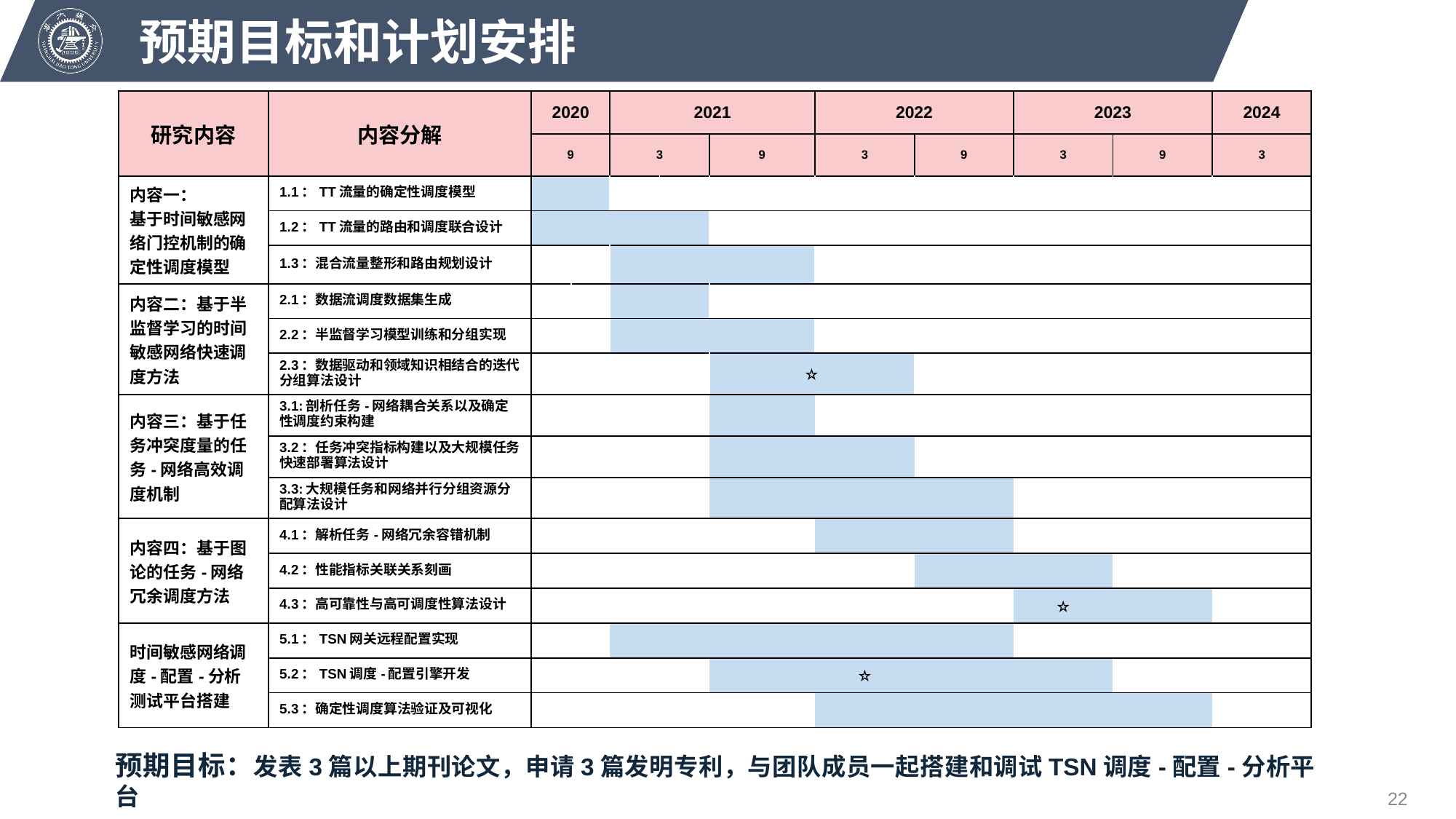

预期目标和计划安排
| 研究内容 | 内容分解 | 2020 |  | 2021 |  |  | 2022 |  | 2023 |  | 2024 |
| --- | --- | --- | --- | --- | --- | --- | --- | --- | --- | --- | --- |
|  |  | 9 |  | 3 |  | 9 | 3 | 9 | 3 | 9 | 3 |
| 内容一： 基于时间敏感网络门控机制的确定性调度模型 | 1.1：TT流量的确定性调度模型 |  |  |  |  |  |  |  |  |  |  |
|  | 1.2：TT流量的路由和调度联合设计 |  |  |  |  |  |  |  |  |  |  |
|  | 1.3：混合流量整形和路由规划设计 |  |  |  |  |  |  |  |  |  |  |
| 内容二：基于半监督学习的时间敏感网络快速调度方法 | 2.1：数据流调度数据集生成 |  |  |  |  |  |  |  |  |  |  |
|  | 2.2：半监督学习模型训练和分组实现 |  |  |  |  |  |  |  |  |  |  |
|  | 2.3：数据驱动和领域知识相结合的迭代分组算法设计 |  |  |  |  | ⭐ |  |  |  |  |  |
| 内容三：基于任务冲突度量的任务-网络高效调度机制 | 3.1:剖析任务-网络耦合关系以及确定性调度约束构建 |  |  |  |  |  |  |  |  |  |  |
|  | 3.2：任务冲突指标构建以及大规模任务快速部署算法设计 |  |  |  |  |  |  |  |  |  |  |
|  | 3.3:大规模任务和网络并行分组资源分配算法设计 |  |  |  |  |  |  |  |  |  |  |
| 内容四：基于图论的任务-网络冗余调度方法 | 4.1：解析任务-网络冗余容错机制 |  |  |  |  |  |  |  |  |  |  |
|  | 4.2：性能指标关联关系刻画 |  |  |  |  |  |  |  |  |  |  |
|  | 4.3：高可靠性与高可调度性算法设计 |  |  |  |  |  |  |  | ⭐ |  |  |
| 时间敏感网络调度-配置-分析测试平台搭建 | 5.1：TSN网关远程配置实现 |  |  |  |  |  |  |  |  |  |  |
|  | 5.2：TSN调度-配置引擎开发 |  |  |  |  |  | ⭐ |  |  |  |  |
|  | 5.3：确定性调度算法验证及可视化 |  |  |  |  |  |  |  |  |  |  |
预期目标：发表3篇以上期刊论文，申请3篇发明专利，与团队成员一起搭建和调试TSN调度-配置-分析平台
22